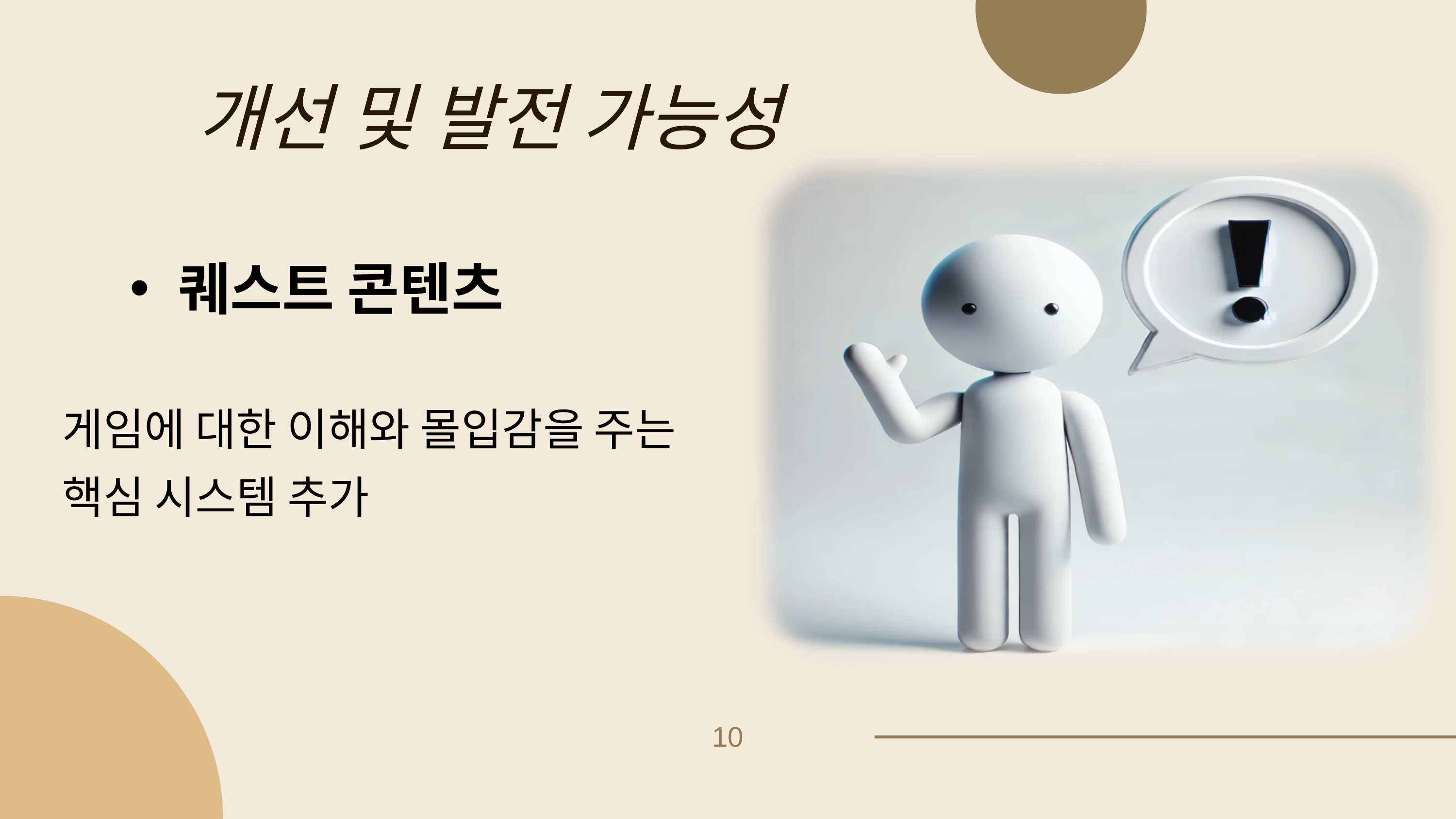

개선 및 발전 가능성

퀘스트 콘텐츠
게임에 대한 이해와 몰입감을 주는
핵심 시스템 추가

10